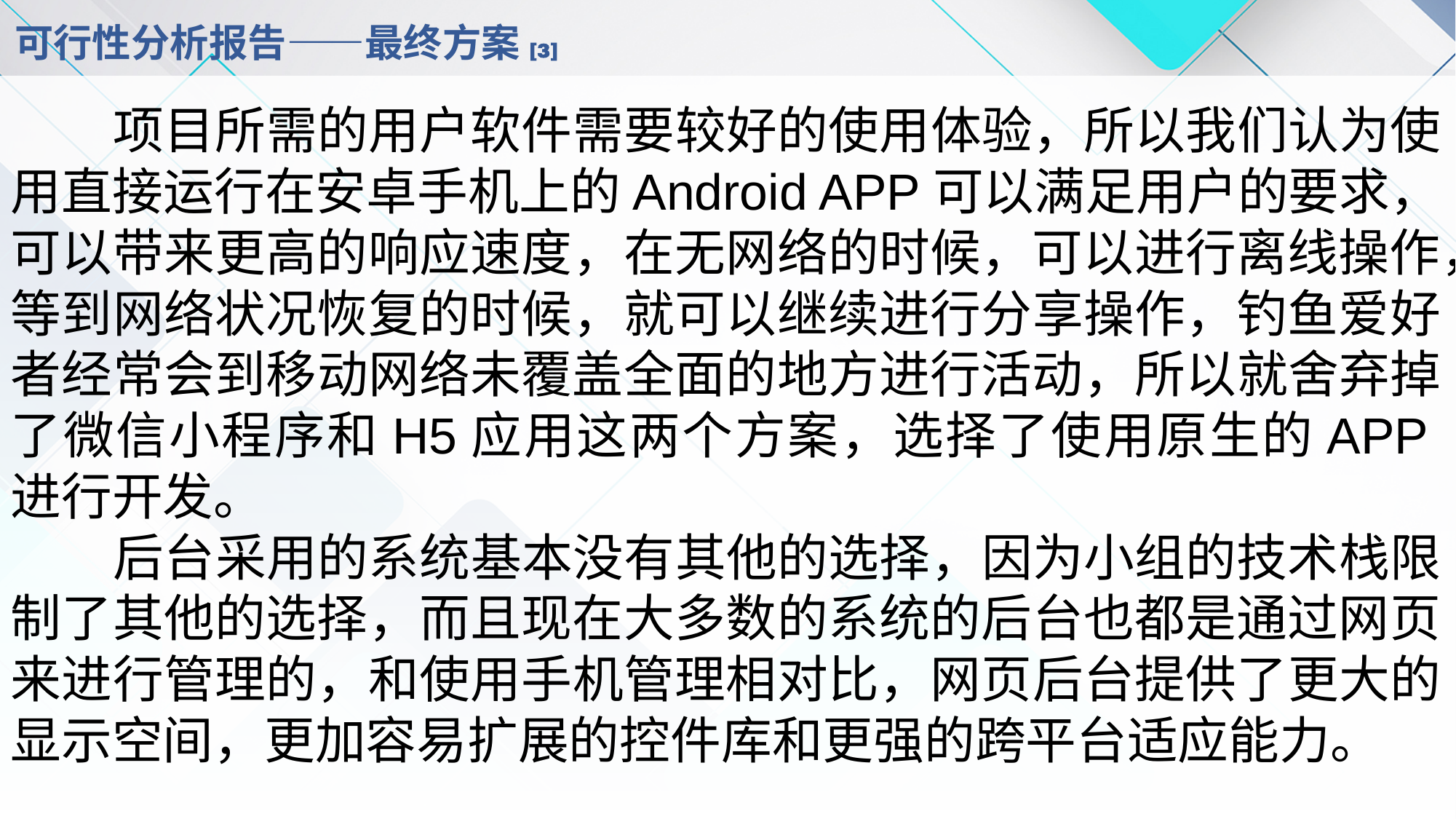

# 可行性分析报告——最终方案[3]
     项目所需的用户软件需要较好的使用体验，所以我们认为使用直接运行在安卓手机上的Android APP可以满足用户的要求，可以带来更高的响应速度，在无网络的时候，可以进行离线操作，等到网络状况恢复的时候，就可以继续进行分享操作，钓鱼爱好者经常会到移动网络未覆盖全面的地方进行活动，所以就舍弃掉了微信小程序和H5应用这两个方案，选择了使用原生的APP进行开发。
     后台采用的系统基本没有其他的选择，因为小组的技术栈限制了其他的选择，而且现在大多数的系统的后台也都是通过网页来进行管理的，和使用手机管理相对比，网页后台提供了更大的显示空间，更加容易扩展的控件库和更强的跨平台适应能力。